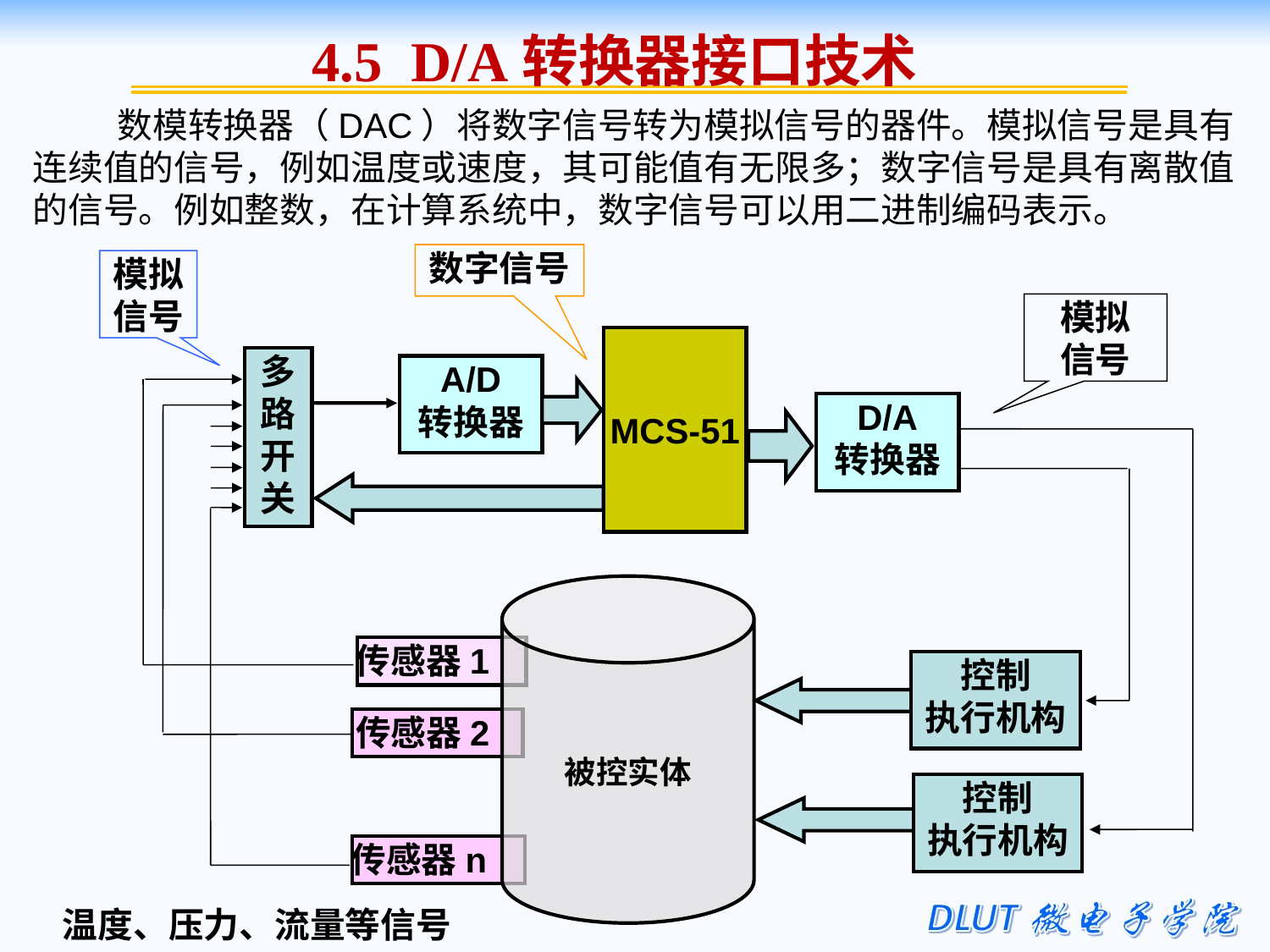

4.5  D/A转换器接口技术

数模转换器（DAC）将数字信号转为模拟信号的器件。模拟信号是具有连续值的信号，例如温度或速度，其可能值有无限多；数字信号是具有离散值的信号。例如整数，在计算系统中，数字信号可以用二进制编码表示。
数字信号
模拟
信号
模拟
信号
MCS-51
多
路
开
关
A/D
转换器

D/A
转换器

被控实体
传感器1
控制
执行机构

传感器2

控制
执行机构

传感器n

温度、压力、流量等信号